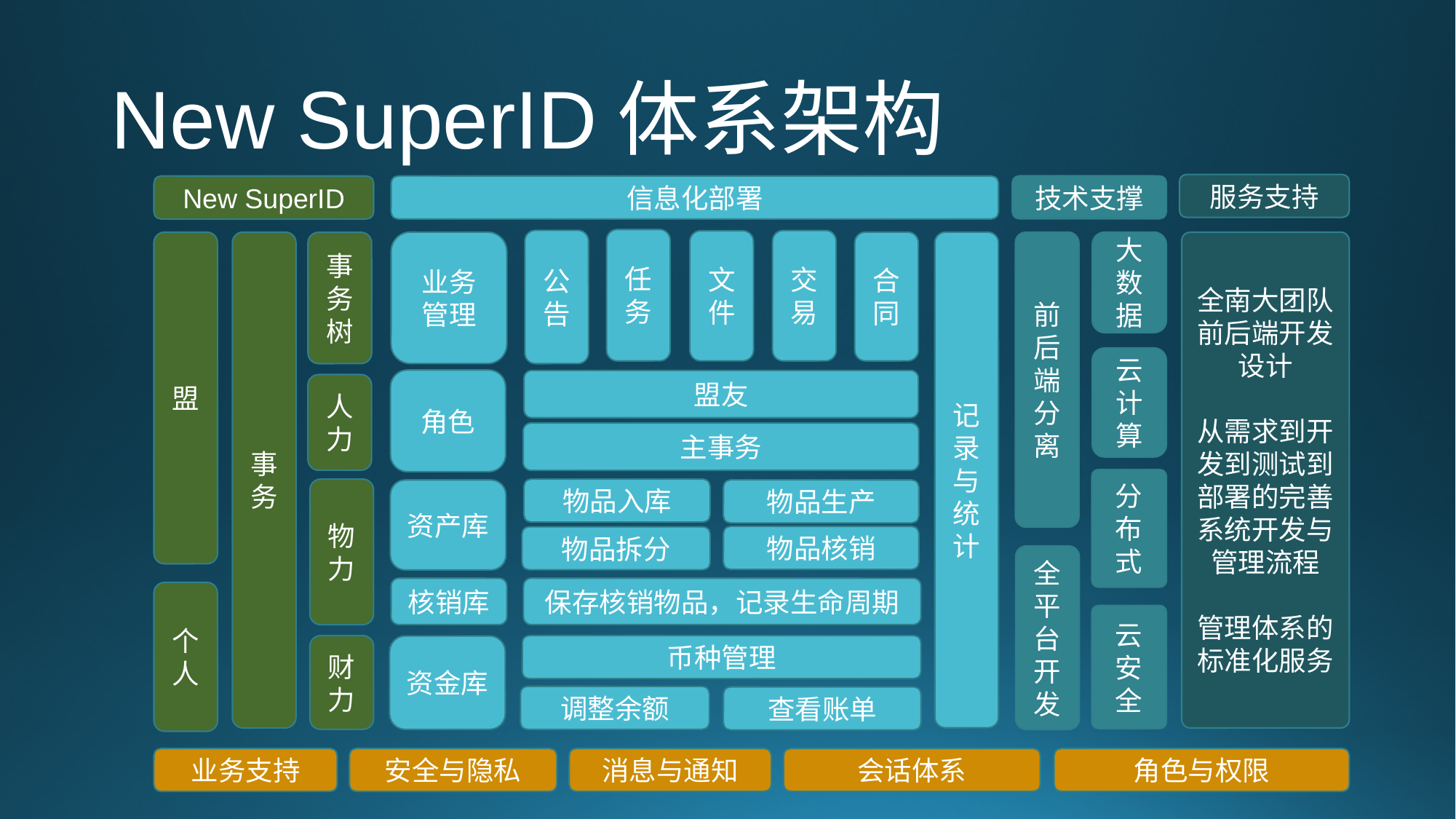

# New SuperID体系架构
服务支持
技术支撑
New SuperID
信息化部署
任务
公告
交易
文件
盟
事务
记录与统计
前后端分离
大数据
全南大团队前后端开发设计

从需求到开发到测试到部署的完善系统开发与管理流程

管理体系的标准化服务
业务
管理
合同
事务树
云计算
角色
盟友
人力
主事务
分布式
物力
物品入库
资产库
物品生产
物品核销
物品拆分
全平台开发
核销库
保存核销物品，记录生命周期
个人
云安全
财力
币种管理
资金库
调整余额
查看账单
业务支持
安全与隐私
消息与通知
会话体系
角色与权限